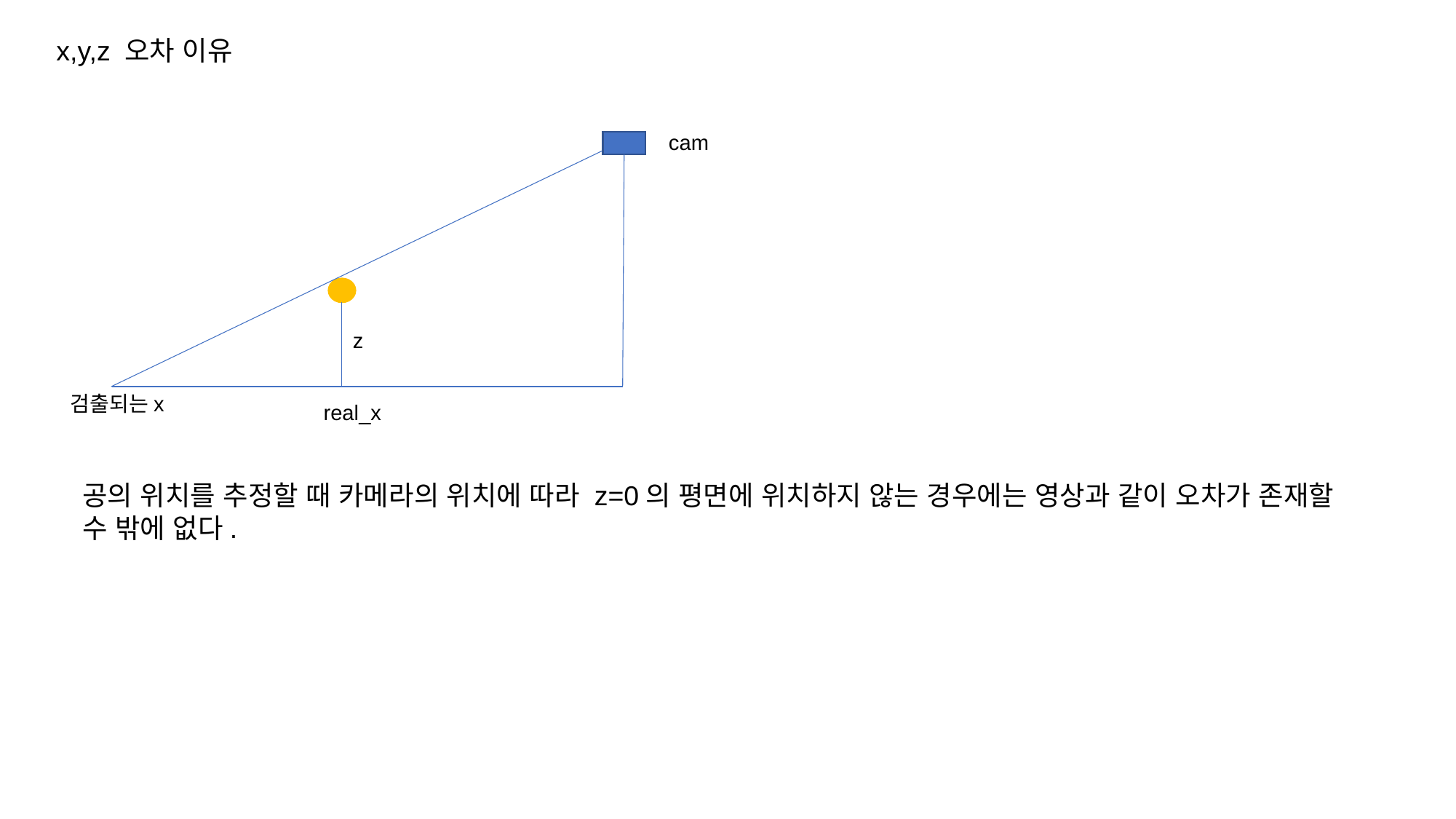

x,y,z 오차 이유
cam

z
검출되는x
real_x
공의 위치를 추정할 때 카메라의 위치에 따라 z=0의 평면에 위치하지 않는 경우에는 영상과 같이 오차가 존재할 수 밖에 없다.